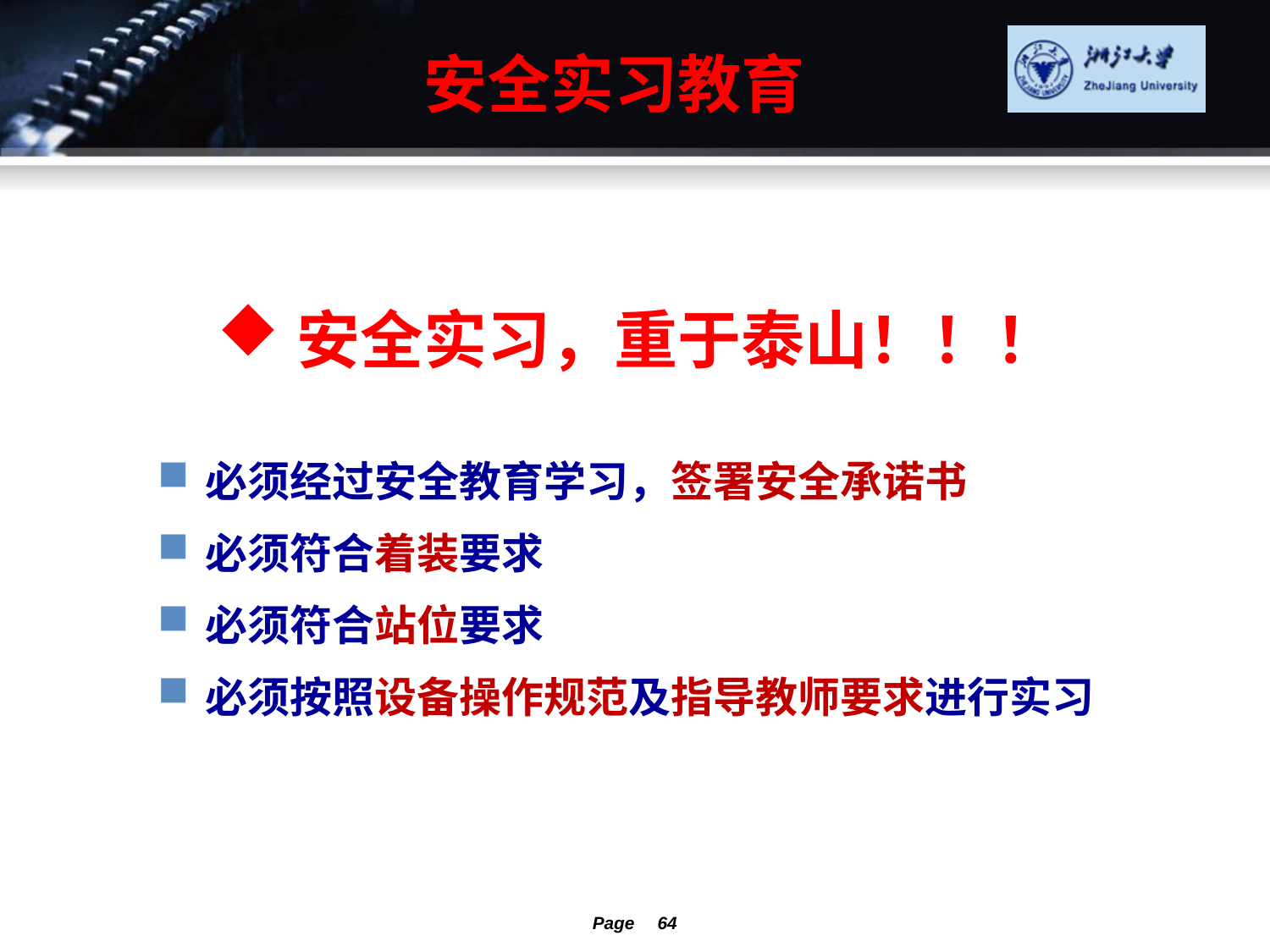

# 安全实习教育
安全实习，重于泰山！！！
必须经过安全教育学习，签署安全承诺书
必须符合着装要求
必须符合站位要求
必须按照设备操作规范及指导教师要求进行实习